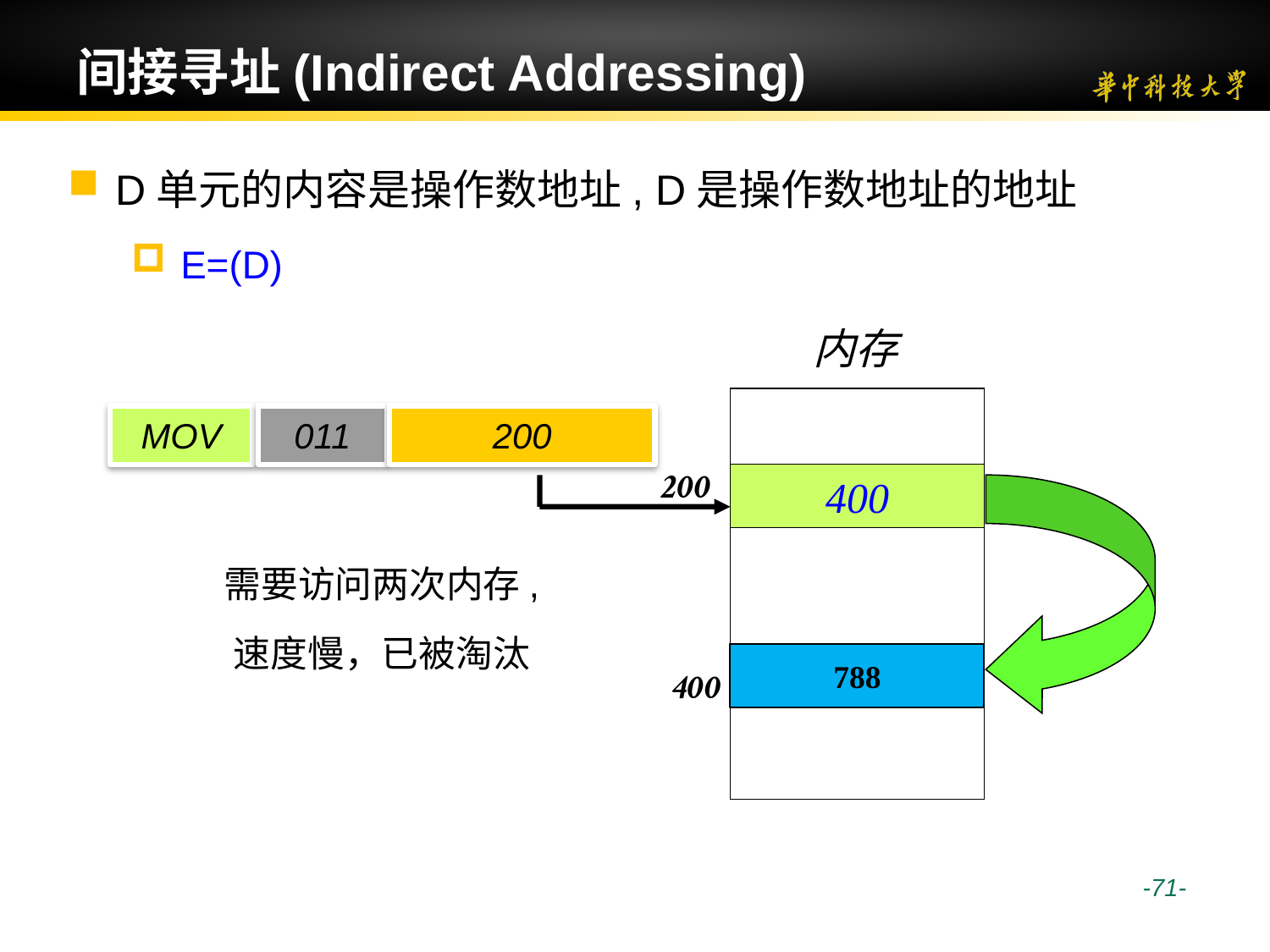

# 间接寻址(Indirect Addressing)
D单元的内容是操作数地址, D是操作数地址的地址
E=(D)

内存

MOV
  011
200
200
400

需要访问两次内存,
速度慢，已被淘汰
788
400

 -71-